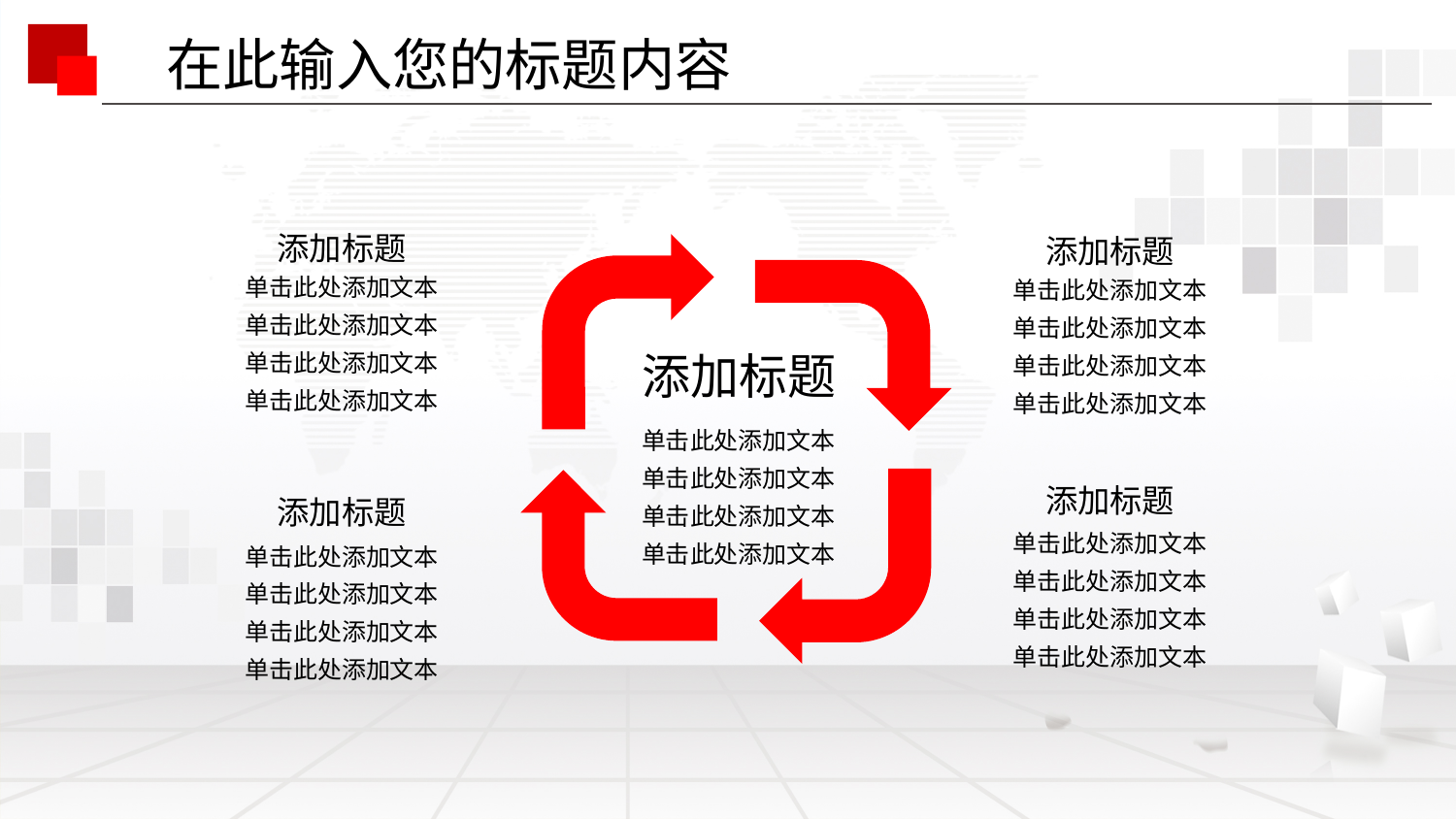

在此输入您的标题内容
添加标题
单击此处添加文本
单击此处添加文本
单击此处添加文本
单击此处添加文本
添加标题
单击此处添加文本
单击此处添加文本
单击此处添加文本
单击此处添加文本

添加标题
单击此处添加文本
单击此处添加文本
单击此处添加文本
单击此处添加文本

添加标题
单击此处添加文本
单击此处添加文本
单击此处添加文本
单击此处添加文本
添加标题
单击此处添加文本
单击此处添加文本
单击此处添加文本
单击此处添加文本